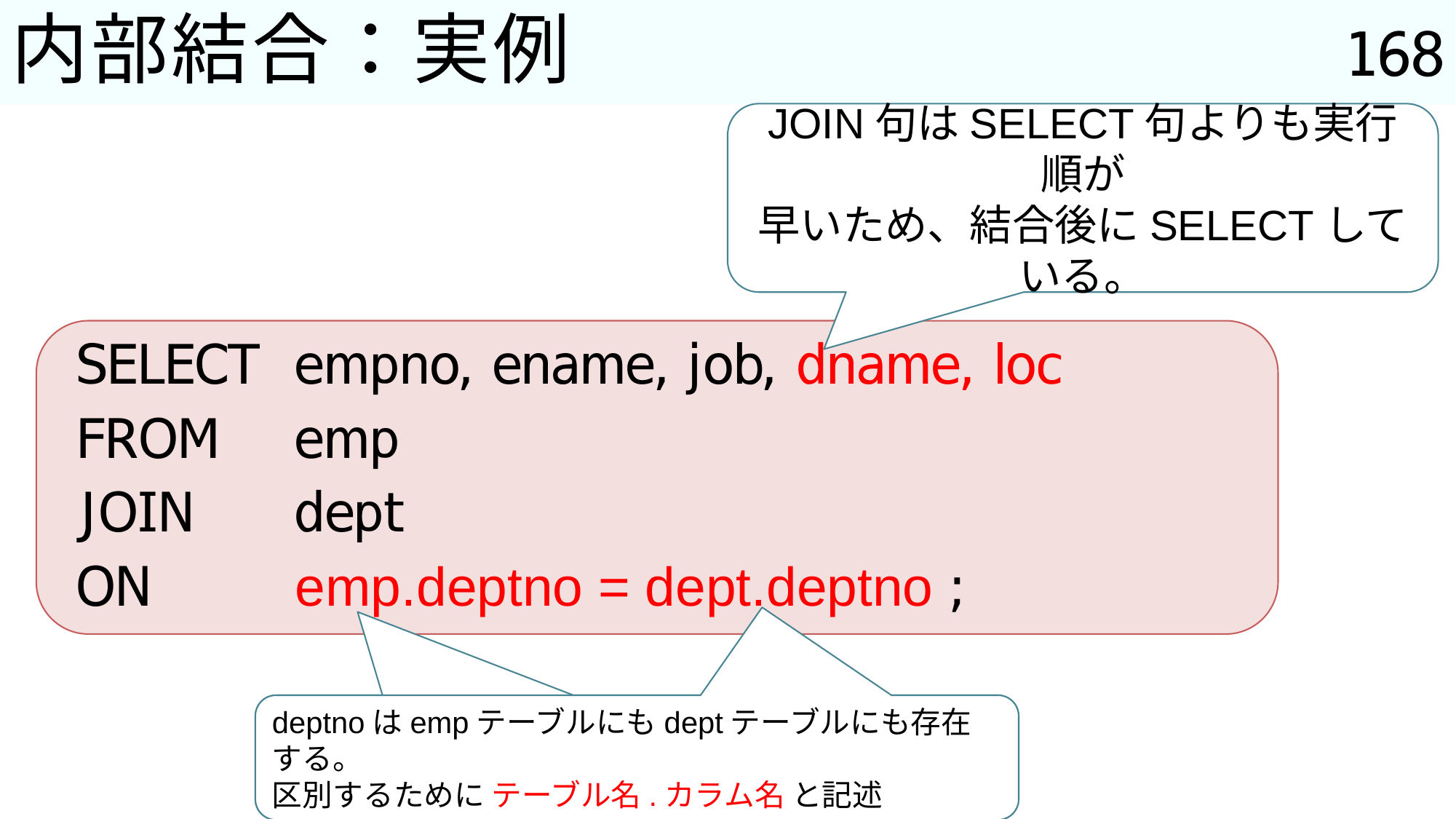

168
# 内部結合：実例
JOIN句はSELECT句よりも実行順が
早いため、結合後にSELECTしている。

SELECT	empno, ename, job, dname, loc
FROM	emp
JOIN	dept
ON		emp.deptno = dept.deptno ;
deptnoはempテーブルにもdeptテーブルにも存在する。
区別するために テーブル名.カラム名 と記述
。